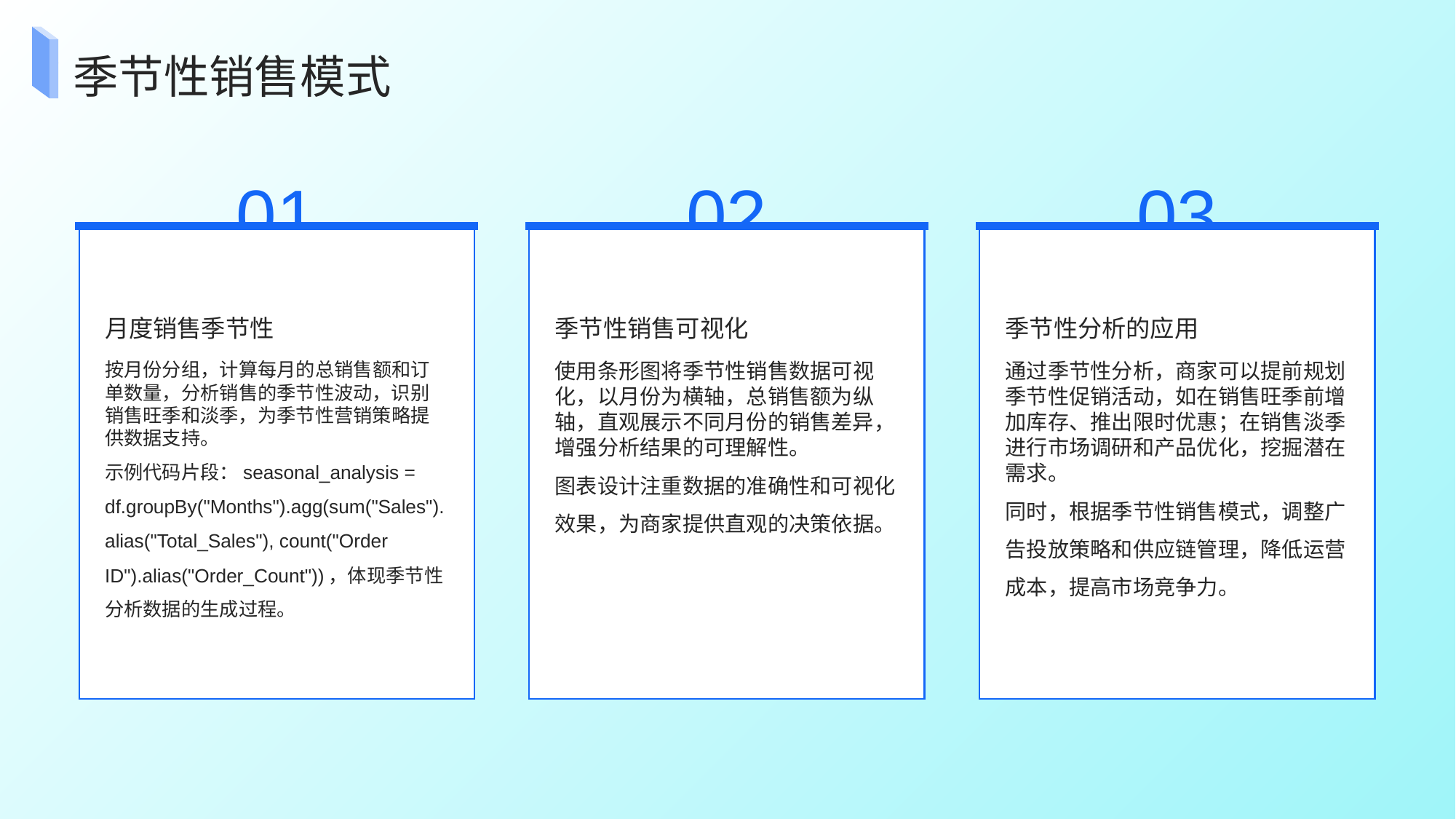

季节性销售模式

01
02
03

月度销售季节性
季节性销售可视化
季节性分析的应用
按月份分组，计算每月的总销售额和订单数量，分析销售的季节性波动，识别销售旺季和淡季，为季节性营销策略提供数据支持。
示例代码片段：seasonal_analysis = df.groupBy("Months").agg(sum("Sales").alias("Total_Sales"), count("Order ID").alias("Order_Count"))，体现季节性分析数据的生成过程。
使用条形图将季节性销售数据可视化，以月份为横轴，总销售额为纵轴，直观展示不同月份的销售差异，增强分析结果的可理解性。
图表设计注重数据的准确性和可视化效果，为商家提供直观的决策依据。
通过季节性分析，商家可以提前规划季节性促销活动，如在销售旺季前增加库存、推出限时优惠；在销售淡季进行市场调研和产品优化，挖掘潜在需求。
同时，根据季节性销售模式，调整广告投放策略和供应链管理，降低运营成本，提高市场竞争力。